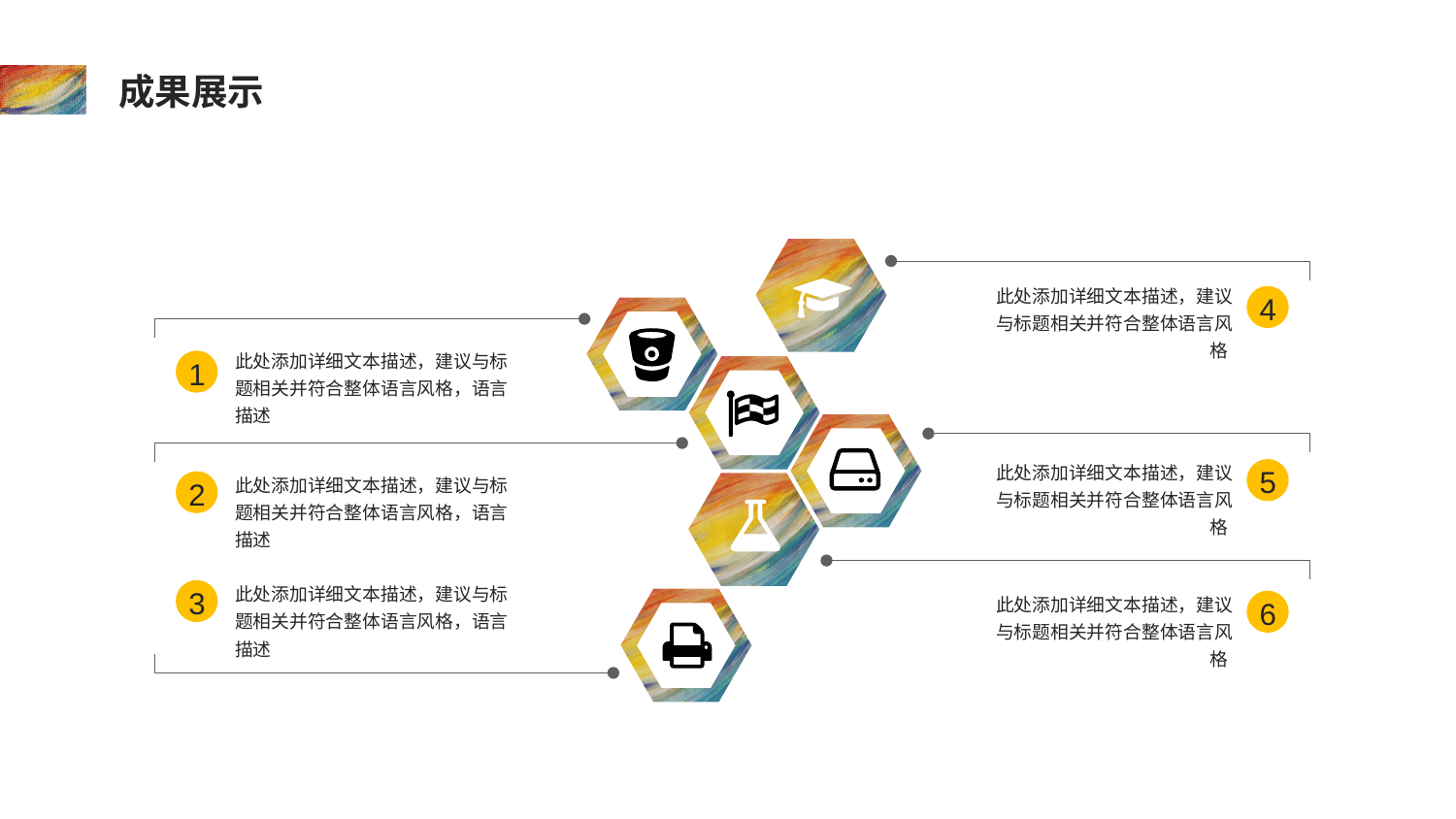

# 成果展示

此处添加详细文本描述，建议与标题相关并符合整体语言风格

  4

此处添加详细文本描述，建议与标题相关并符合整体语言风格，语言描述

  1

此处添加详细文本描述，建议与标题相关并符合整体语言风格

  5
此处添加详细文本描述，建议与标题相关并符合整体语言风格，语言描述

  2

此处添加详细文本描述，建议与标题相关并符合整体语言风格，语言描述

  3
此处添加详细文本描述，建议与标题相关并符合整体语言风格

  6